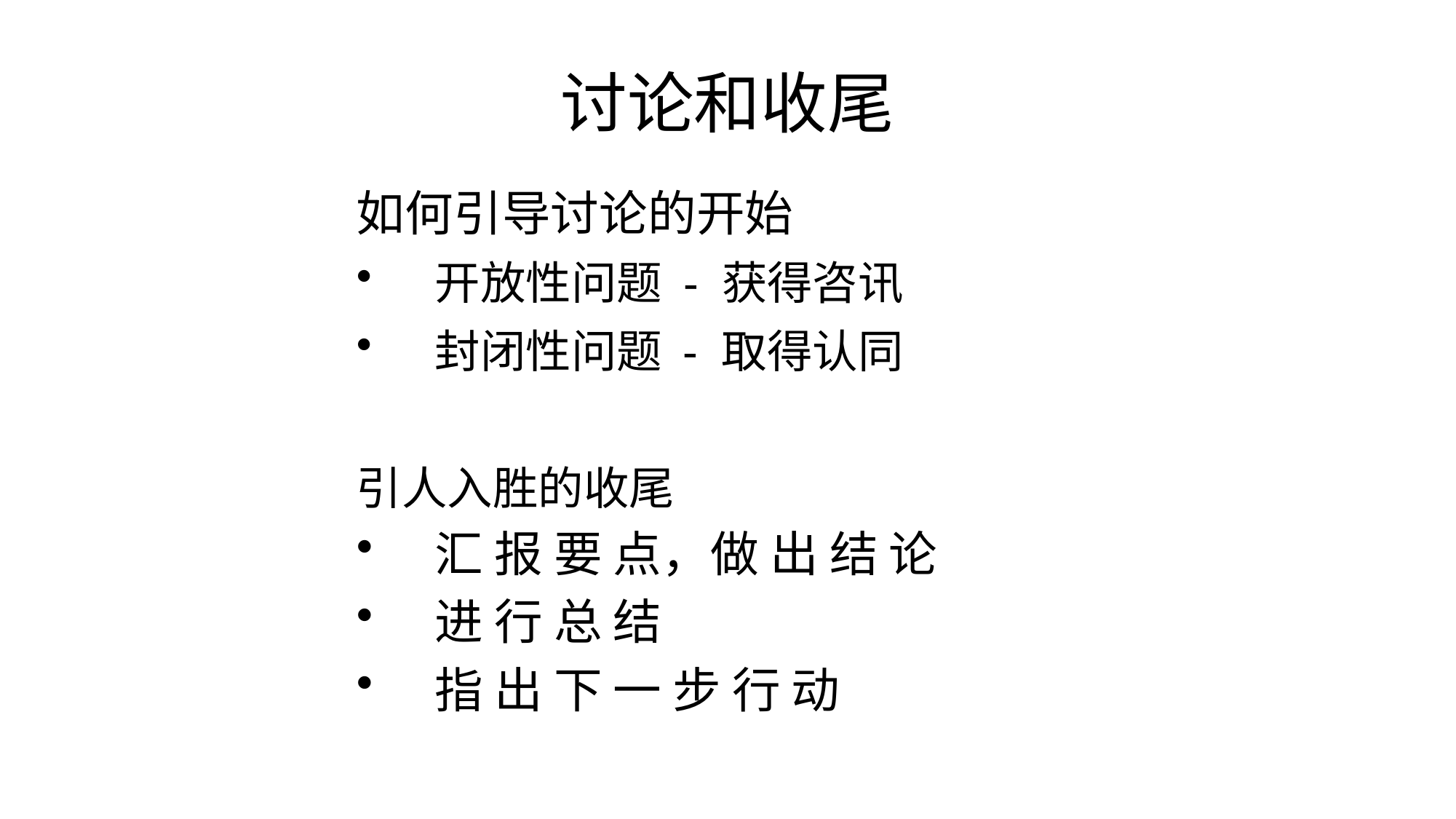

# 讨论和收尾
如何引导讨论的开始
开放性问题 - 获得咨讯
封闭性问题 - 取得认同

引人入胜的收尾
汇 报 要 点，做 出 结 论
进 行 总 结
指 出 下 一 步 行 动